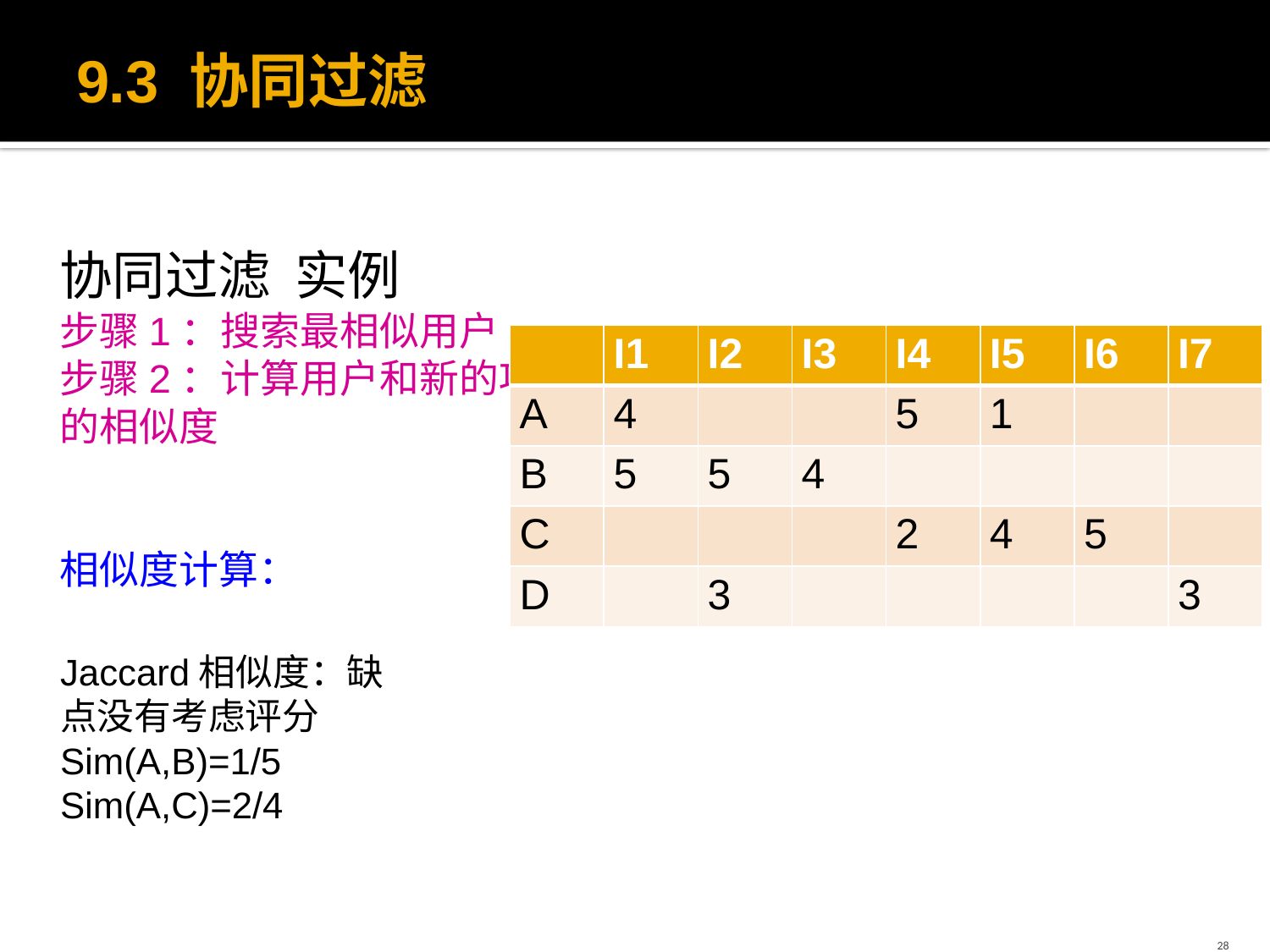

# 9.3 协同过滤
协同过滤  实例
步骤1：搜索最相似用户
步骤2：计算用户和新的项
的相似度

相似度计算：

|  | I1 | I2 | I3 | I4 | I5 | I6 | I7 |
| --- | --- | --- | --- | --- | --- | --- | --- |
| A | 4 |  |  | 5 | 1 |  |  |
| B | 5 | 5 | 4 |  |  |  |  |
| C |  |  |  | 2 | 4 | 5 |  |
| D |  | 3 |  |  |  |  | 3 |
Jaccard相似度：缺点没有考虑评分
Sim(A,B)=1/5
Sim(A,C)=2/4
28